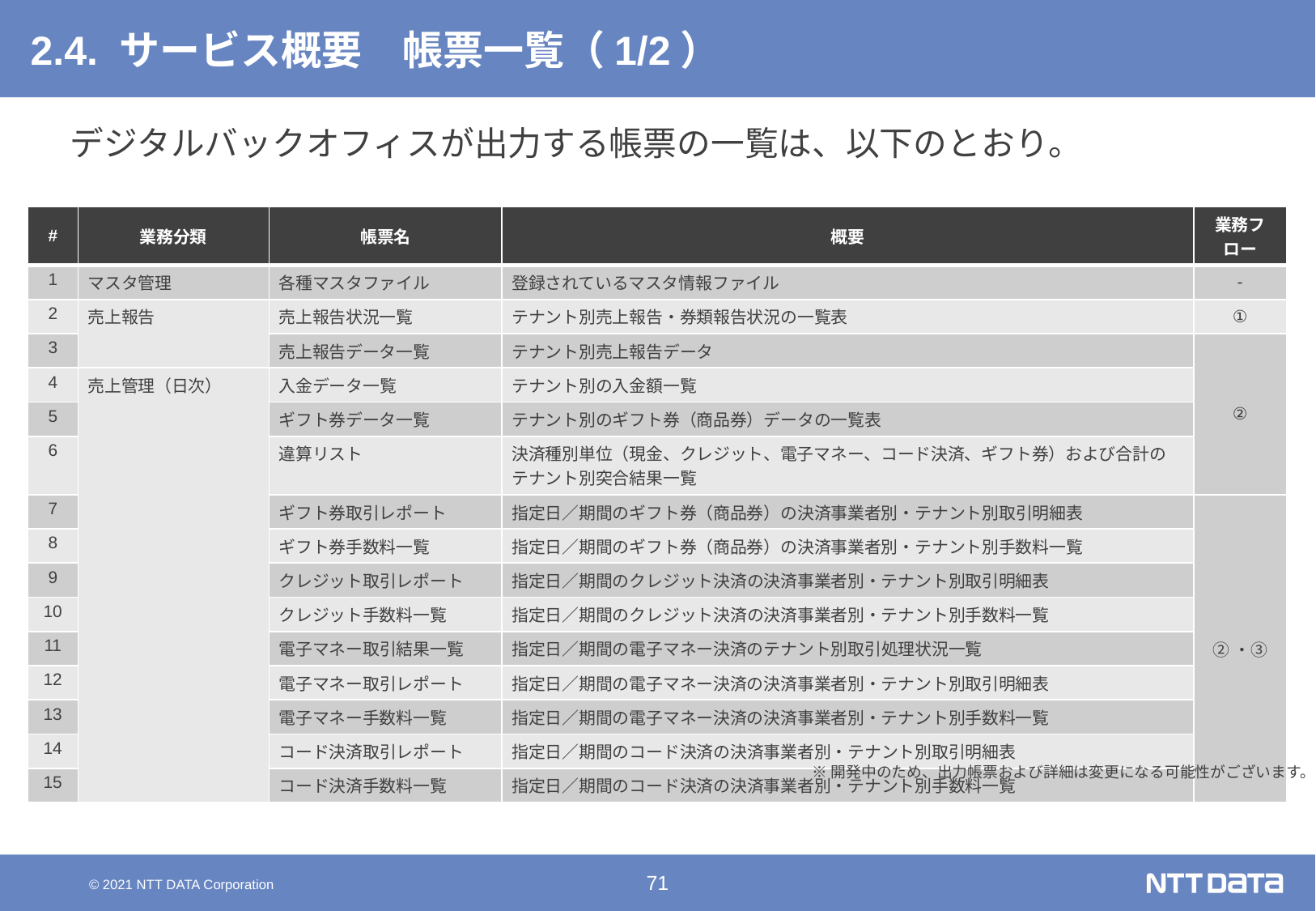

# 2.4. サービス概要　帳票一覧（1/2）
デジタルバックオフィスが出力する帳票の一覧は、以下のとおり。
| # | 業務分類 | 帳票名 | 概要 | 業務フロー |
| --- | --- | --- | --- | --- |
| 1 | マスタ管理 | 各種マスタファイル | 登録されているマスタ情報ファイル | - |
| 2 | 売上報告 | 売上報告状況一覧 | テナント別売上報告・券類報告状況の一覧表 | ① |
| 3 |  | 売上報告データ一覧 | テナント別売上報告データ | ② |
| 4 | 売上管理（日次） | 入金データ一覧 | テナント別の入金額一覧 |  |
| 5 |  | ギフト券データ一覧 | テナント別のギフト券（商品券）データの一覧表 |  |
| 6 |  | 違算リスト | 決済種別単位（現金、クレジット、電子マネー、コード決済、ギフト券）および合計の テナント別突合結果一覧 |  |
| 7 |  | ギフト券取引レポート | 指定日／期間のギフト券（商品券）の決済事業者別・テナント別取引明細表 | ②・③ |
| 8 |  | ギフト券手数料一覧 | 指定日／期間のギフト券（商品券）の決済事業者別・テナント別手数料一覧 |  |
| 9 |  | クレジット取引レポート | 指定日／期間のクレジット決済の決済事業者別・テナント別取引明細表 |  |
| 10 |  | クレジット手数料一覧 | 指定日／期間のクレジット決済の決済事業者別・テナント別手数料一覧 |  |
| 11 |  | 電子マネー取引結果一覧 | 指定日／期間の電子マネー決済のテナント別取引処理状況一覧 |  |
| 12 |  | 電子マネー取引レポート | 指定日／期間の電子マネー決済の決済事業者別・テナント別取引明細表 |  |
| 13 |  | 電子マネー手数料一覧 | 指定日／期間の電子マネー決済の決済事業者別・テナント別手数料一覧 |  |
| 14 |  | コード決済取引レポート | 指定日／期間のコード決済の決済事業者別・テナント別取引明細表 |  |
| 15 |  | コード決済手数料一覧 | 指定日／期間のコード決済の決済事業者別・テナント別手数料一覧 |  |
※開発中のため、出力帳票および詳細は変更になる可能性がございます。